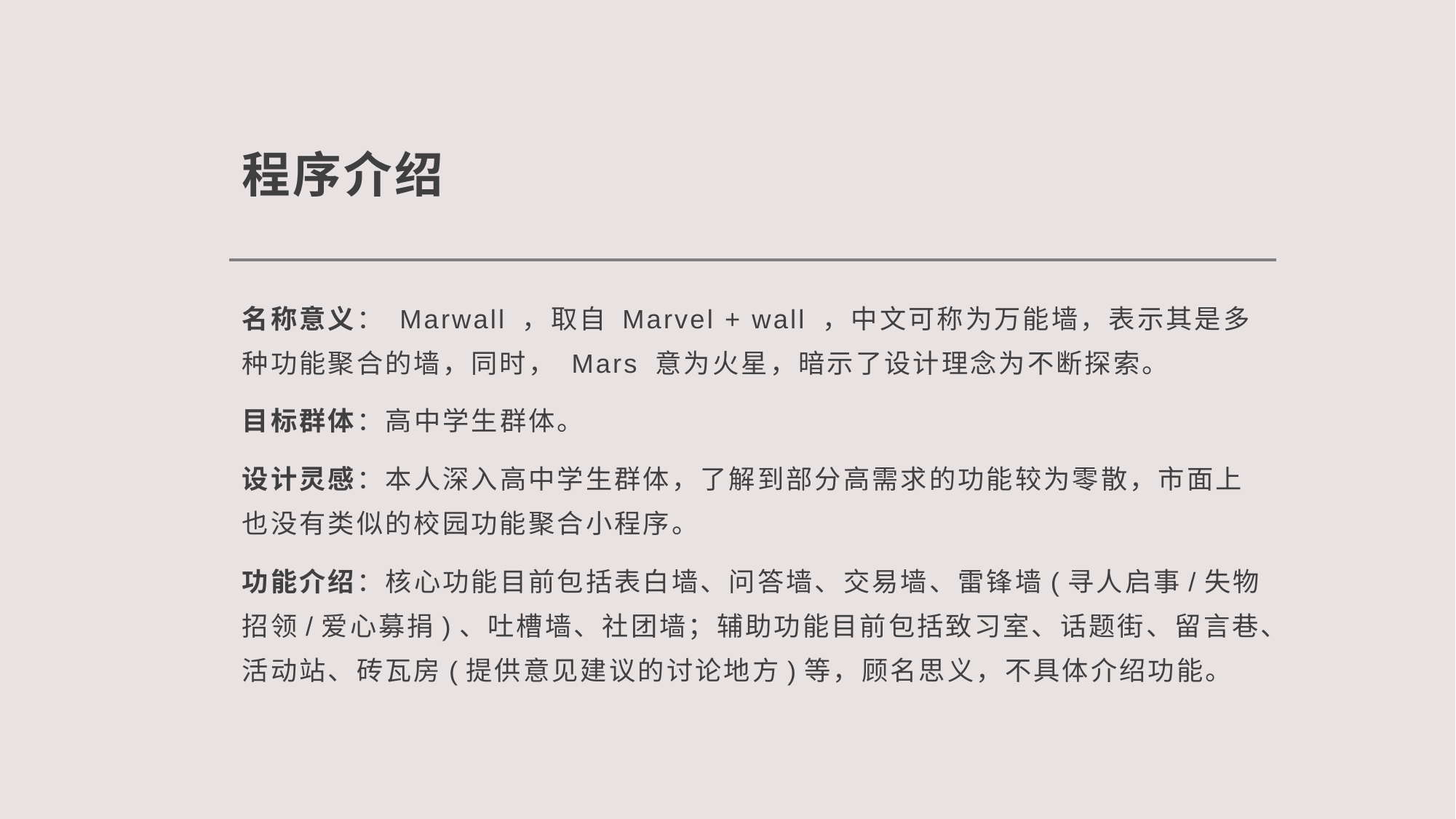

# 程序介绍
名称意义： Marwall ，取自 Marvel + wall ，中文可称为万能墙，表示其是多种功能聚合的墙，同时， Mars 意为火星，暗示了设计理念为不断探索。
目标群体：高中学生群体。
设计灵感：本人深入高中学生群体，了解到部分高需求的功能较为零散，市面上也没有类似的校园功能聚合小程序。
功能介绍：核心功能目前包括表白墙、问答墙、交易墙、雷锋墙(寻人启事/失物招领/爱心募捐)、吐槽墙、社团墙；辅助功能目前包括致习室、话题街、留言巷、活动站、砖瓦房(提供意见建议的讨论地方)等，顾名思义，不具体介绍功能。